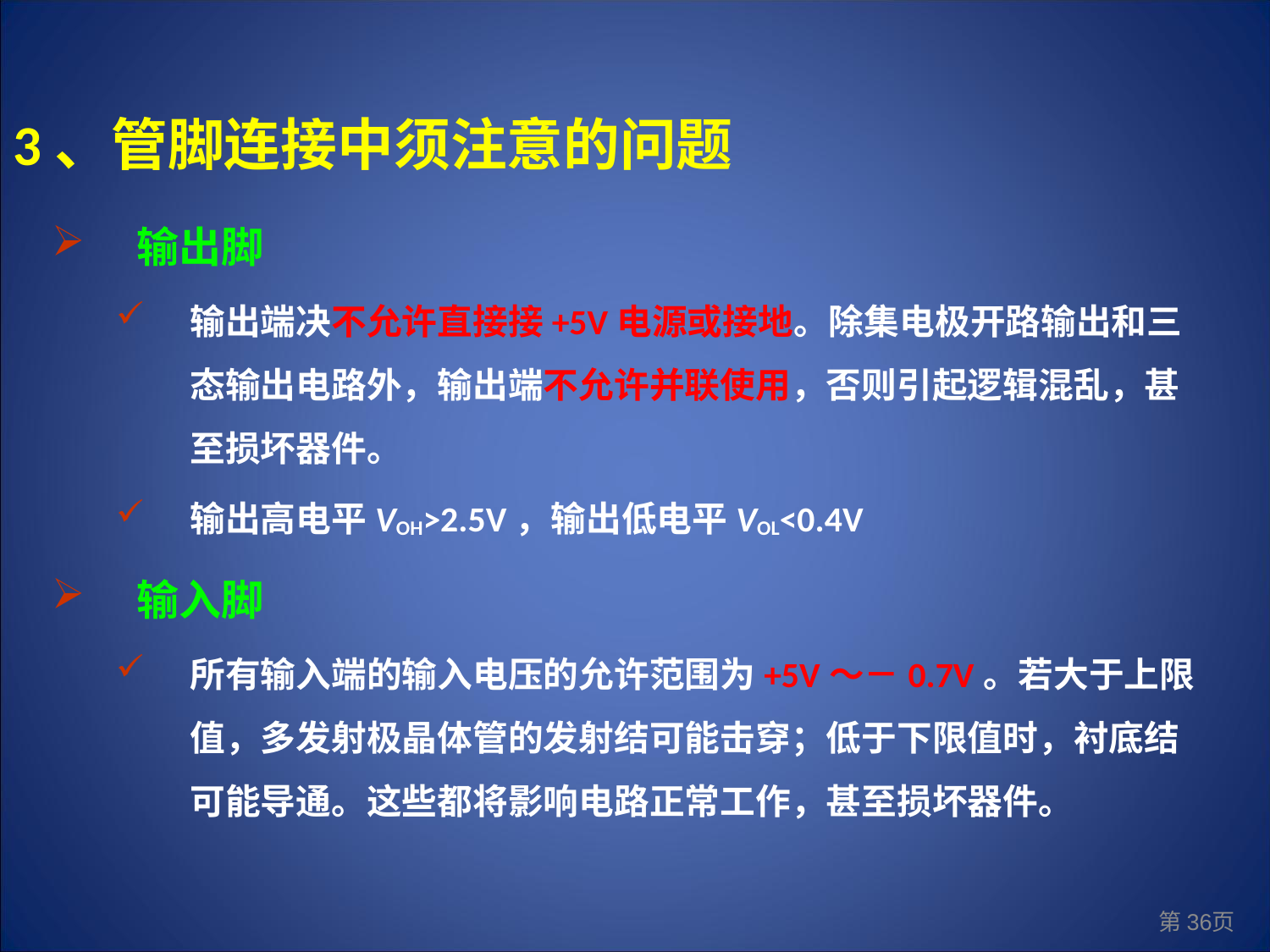

3、管脚连接中须注意的问题
输出脚
输出端决不允许直接接+5V电源或接地。除集电极开路输出和三态输出电路外，输出端不允许并联使用，否则引起逻辑混乱，甚至损坏器件。
输出高电平VOH>2.5V，输出低电平VOL<0.4V
输入脚
所有输入端的输入电压的允许范围为+5V～－0.7V。若大于上限值，多发射极晶体管的发射结可能击穿；低于下限值时，衬底结可能导通。这些都将影响电路正常工作，甚至损坏器件。